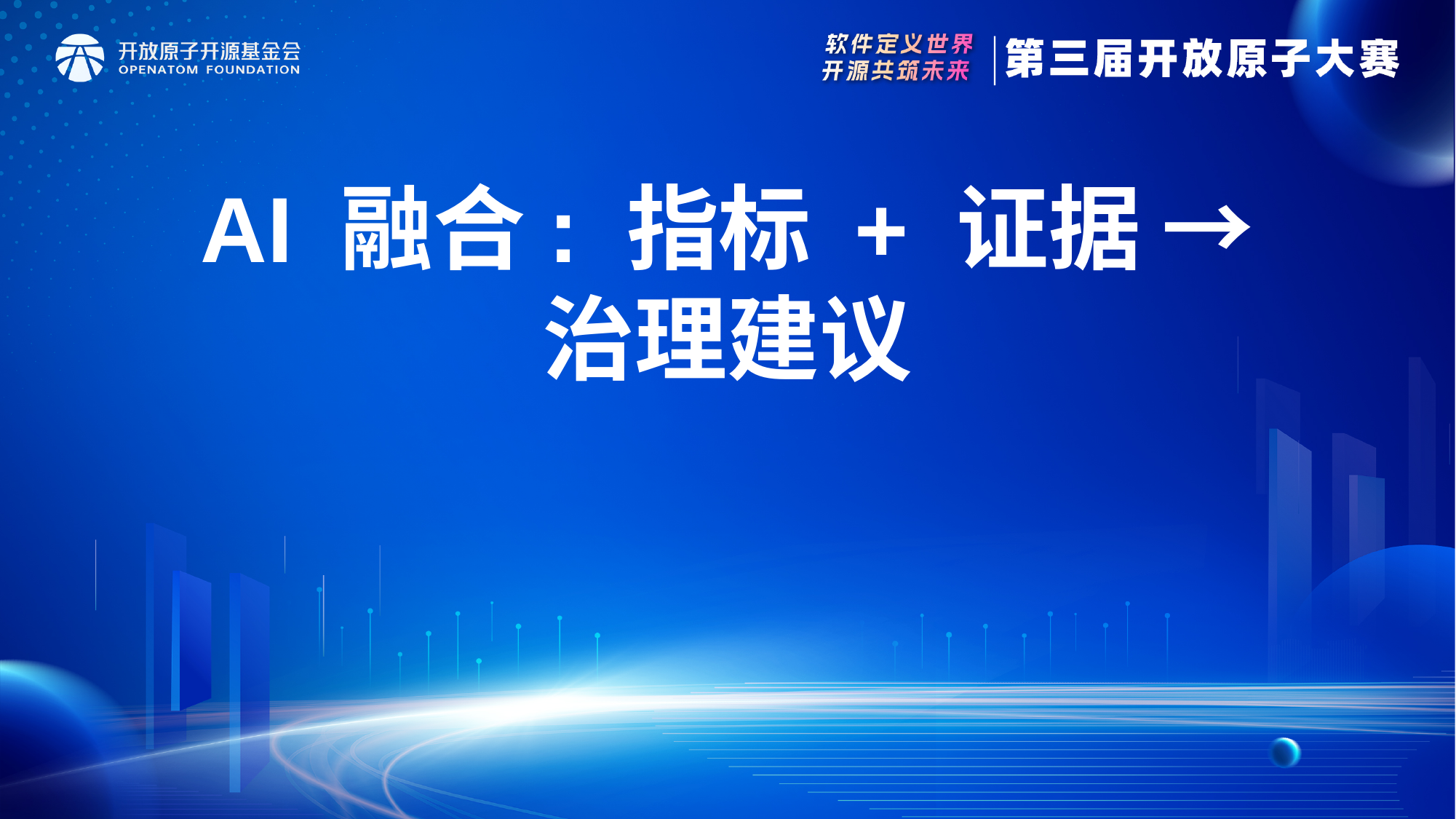

AI 融合: 指标 + 证据 → 治理建议